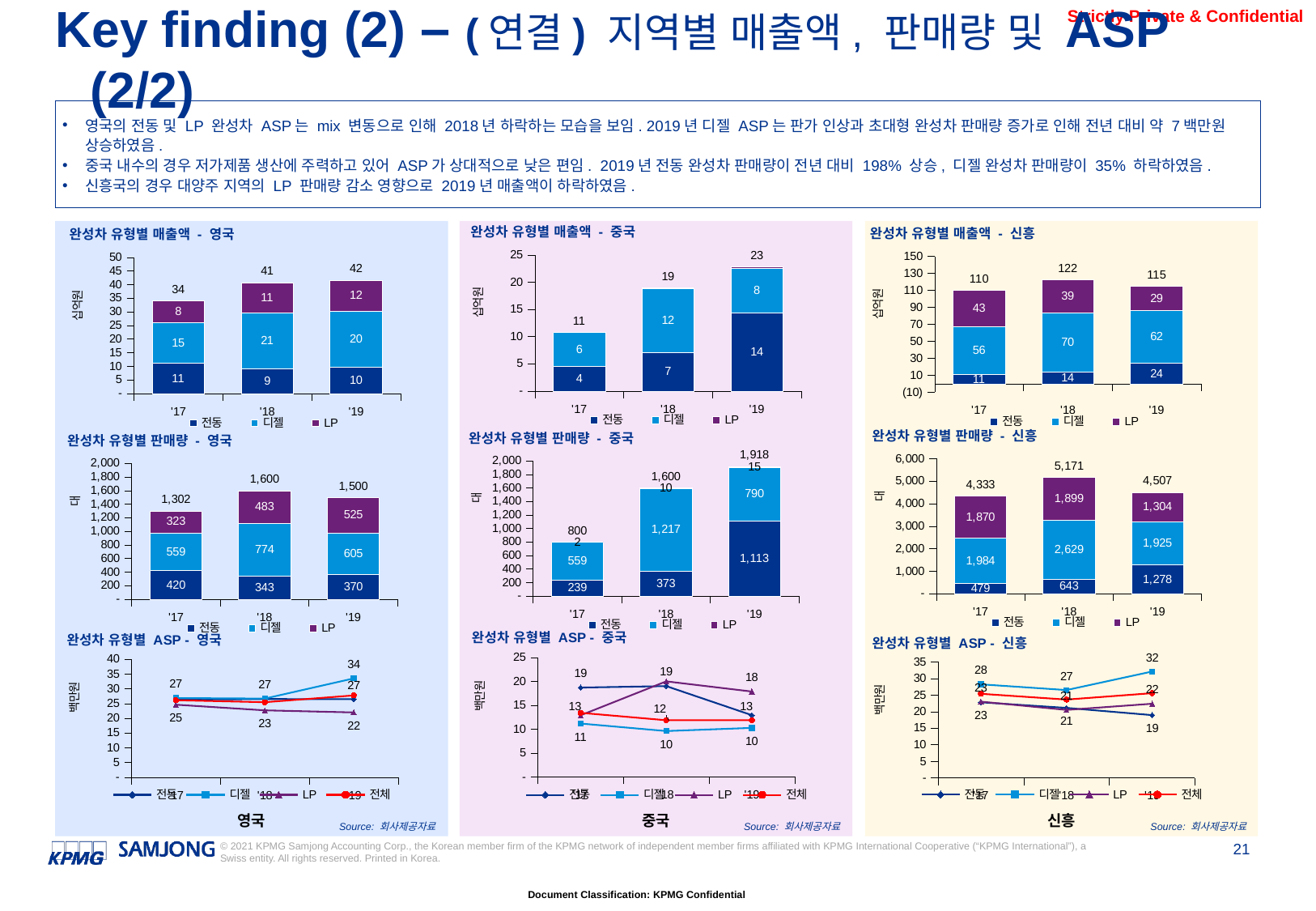

Key finding (2) – (연결) 지역별 매출액, 판매량 및 ASP (2/2)
영국의 전동 및 LP 완성차 ASP는 mix 변동으로 인해 2018년 하락하는 모습을 보임. 2019년 디젤 ASP는 판가 인상과 초대형 완성차 판매량 증가로 인해 전년 대비 약 7백만원 상승하였음.
중국 내수의 경우 저가제품 생산에 주력하고 있어 ASP가 상대적으로 낮은 편임.  2019년 전동 완성차 판매량이 전년 대비 198% 상승, 디젤 완성차 판매량이 35% 하락하였음.
신흥국의 경우 대양주 지역의 LP 판매량 감소 영향으로 2019년 매출액이 하락하였음.

### Chart: 완성차 유형별 매출액 - 중국

| Category | 전동 | 디젤 | LP | 총합계 |
|---|---|---|---|---|
| '17 | 4476221952.5199995 | 6253772159.010001 | 25816486.58 | 10755810598.110003 |
| '18 | 7103440660.131808 | 11702774345.644663 | 200376813.11422694 | 19006591818.890697 |
| '19 | 14400455288.773108 | 8121095129.058634 | 268566022.0633 | 22790116439.895042 |

### Chart: 완성차 유형별 매출액 - 신흥

| Category | 전동 | 디젤 | LP | 총합계 |
|---|---|---|---|---|
| '17 | 10928982760.989628 | 56032948481.964836 | 43036669560.524826 | 109998600803.4793 |
| '18 | 13583364257.39681 | 69695095557.46689 | 38975931279.86597 | 122254391094.72968 |
| '19 | 24221703203.164288 | 61819667423.7974 | 29185189387.059692 | 115226560014.0214 |

### Chart: 완성차 유형별 매출액 - 영국

| Category | 전동 | 디젤 | LP | 총합계 |
|---|---|---|---|---|
| '17 | 11054643067.83484 | 15023005592.102415 | 7949335401.275024 | 34026984061.21228 |
| '18 | 9097853809.358559 | 20662489810.983585 | 10968899866.900072 | 40729243487.24222 |
| '19 | 9808610194.199322 | 20288210546.846764 | 11548072587.417053 | 41644893328.463135 |
영국
중국
신흥

### Chart: 완성차 유형별 판매량 - 신흥

| Category | 전동 | 디젤 | LP | 총합계 |
|---|---|---|---|---|
| '17 | 479.0 | 1984.0 | 1870.0 | 4333.0 |
| '18 | 643.0 | 2629.0 | 1899.0 | 5171.0 |
| '19 | 1278.0 | 1925.0 | 1304.0 | 4507.0 |

### Chart: 완성차 유형별 판매량 - 중국

| Category | 전동 | 디젤 | LP | 총합계 |
|---|---|---|---|---|
| '17 | 239.0 | 559.0 | 2.0 | 800.0 |
| '18 | 373.0 | 1217.0 | 10.0 | 1600.0 |
| '19 | 1113.0 | 790.0 | 15.0 | 1918.0 |

### Chart: 완성차 유형별 판매량 - 영국

| Category | 전동 | 디젤 | LP | 총합계 |
|---|---|---|---|---|
| '17 | 420.0 | 559.0 | 323.0 | 1302.0 |
| '18 | 343.0 | 774.0 | 483.0 | 1600.0 |
| '19 | 370.0 | 605.0 | 525.0 | 1500.0 |

### Chart: 완성차 유형별 ASP - 중국

| Category | 전동 | 디젤 | LP | 전체 |
|---|---|---|---|---|
| '17 | 18728962.144435145 | 11187427.833649376 | 12908243.29 | 13444763.247637503 |
| '18 | 19044076.8368145 | 9616084.09666776 | 20037681.311422694 | 11879119.886806685 |
| '19 | 12938414.45532175 | 10279867.251972955 | 17904401.470886666 | 11882229.634981774 |

### Chart: 완성차 유형별 ASP - 영국

| Category | 전동 | 디젤 | LP | 전체 |
|---|---|---|---|---|
| '17 | 26320578.732940096 | 26874786.39016532 | 24610945.514783356 | 26134396.360378094 |
| '18 | 26524355.129325245 | 26695723.270004634 | 22709937.612629548 | 25455777.179526385 |
| '19 | 26509757.281619787 | 33534232.308837626 | 21996328.737937246 | 27763262.218975425 |

### Chart: 완성차 유형별 ASP - 신흥

| Category | 전동 | 디젤 | LP | 전체 |
|---|---|---|---|---|
| '17 | 22816247.935260184 | 28242413.549377438 | 23014261.797072098 | 25386245.28120916 |
| '18 | 21124983.292996597 | 26510116.22573864 | 20524450.384342268 | 23642311.176702704 |
| '19 | 18952819.40779678 | 32114112.94742722 | 22381280.20480038 | 25566132.685604922 |
Source: 회사제공자료
Source: 회사제공자료
Source: 회사제공자료